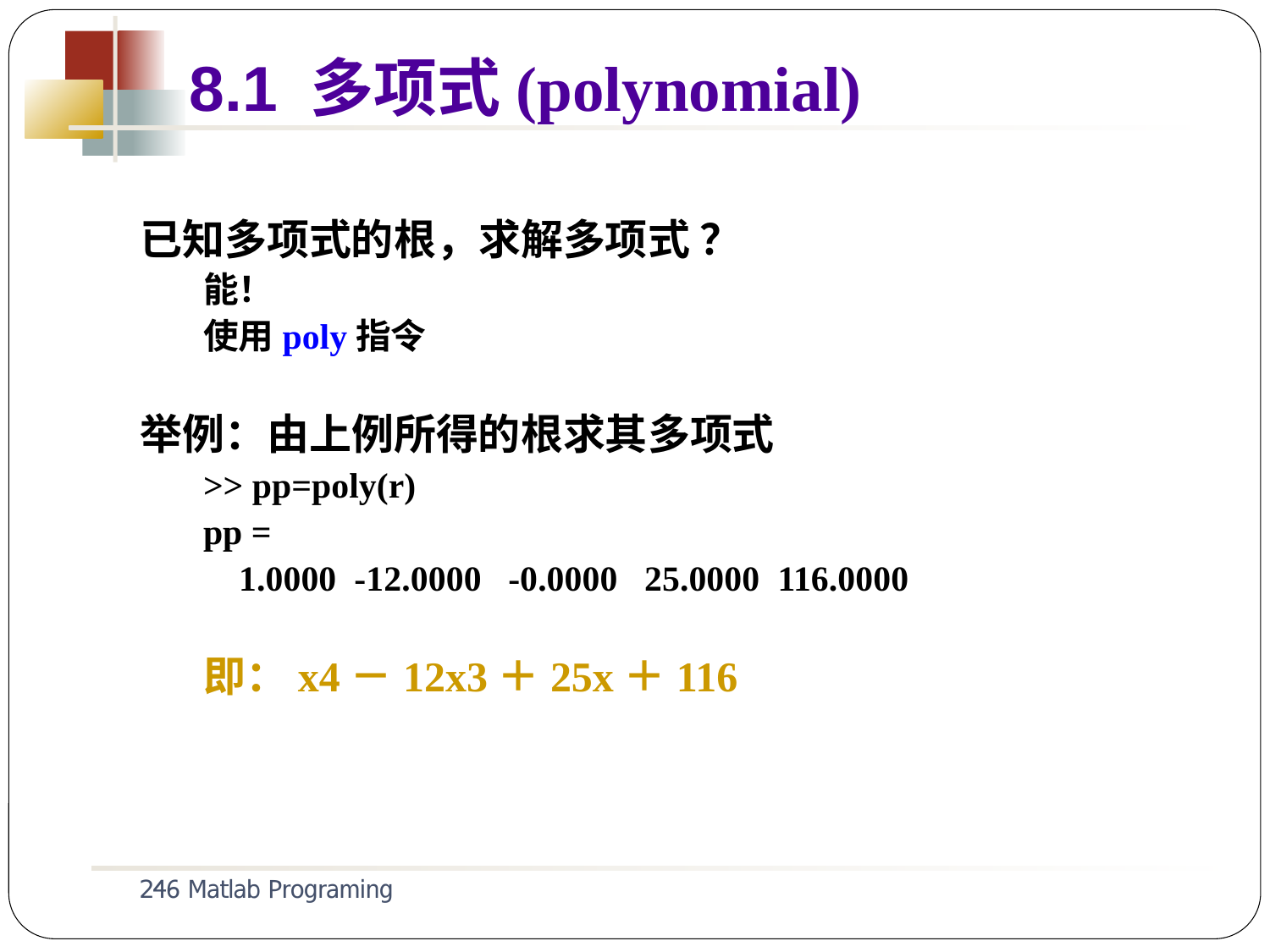

已知多项式的根，求解多项式 ？
能！
使用poly指令

举例：由上例所得的根求其多项式
>> pp=poly(r)
pp =
    1.0000  -12.0000   -0.0000   25.0000  116.0000

即：x4－12x3＋25x＋116
8.1 多项式(polynomial)
246 Matlab Programing